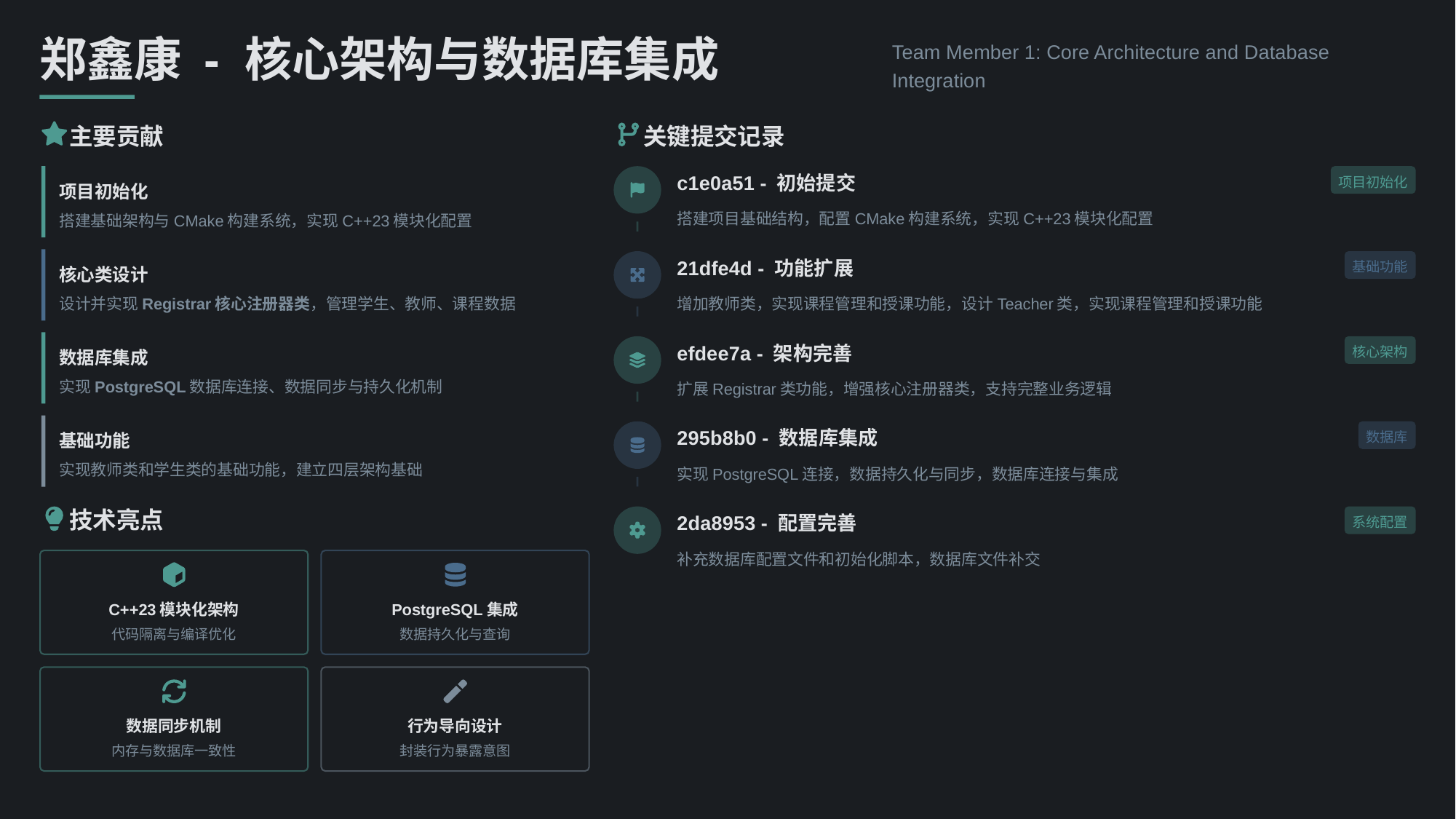

郑鑫康 - 核心架构与数据库集成
Team Member 1: Core Architecture and Database Integration

主要贡献
关键提交记录

c1e0a51 - 初始提交

项目初始化
项目初始化

搭建项目基础结构，配置CMake构建系统，实现C++23模块化配置
搭建基础架构与CMake构建系统，实现C++23模块化配置

21dfe4d - 功能扩展

基础功能
核心类设计

增加教师类，实现课程管理和授课功能，设计Teacher类，实现课程管理和授课功能
设计并实现Registrar核心注册器类，管理学生、教师、课程数据

efdee7a - 架构完善

核心架构
数据库集成

实现PostgreSQL数据库连接、数据同步与持久化机制
扩展Registrar类功能，增强核心注册器类，支持完整业务逻辑

295b8b0 - 数据库集成

数据库
基础功能

实现教师类和学生类的基础功能，建立四层架构基础
实现PostgreSQL连接，数据持久化与同步，数据库连接与集成

技术亮点

2da8953 - 配置完善

系统配置

补充数据库配置文件和初始化脚本，数据库文件补交

C++23模块化架构
PostgreSQL集成
代码隔离与编译优化
数据持久化与查询

数据同步机制
行为导向设计
内存与数据库一致性
封装行为暴露意图